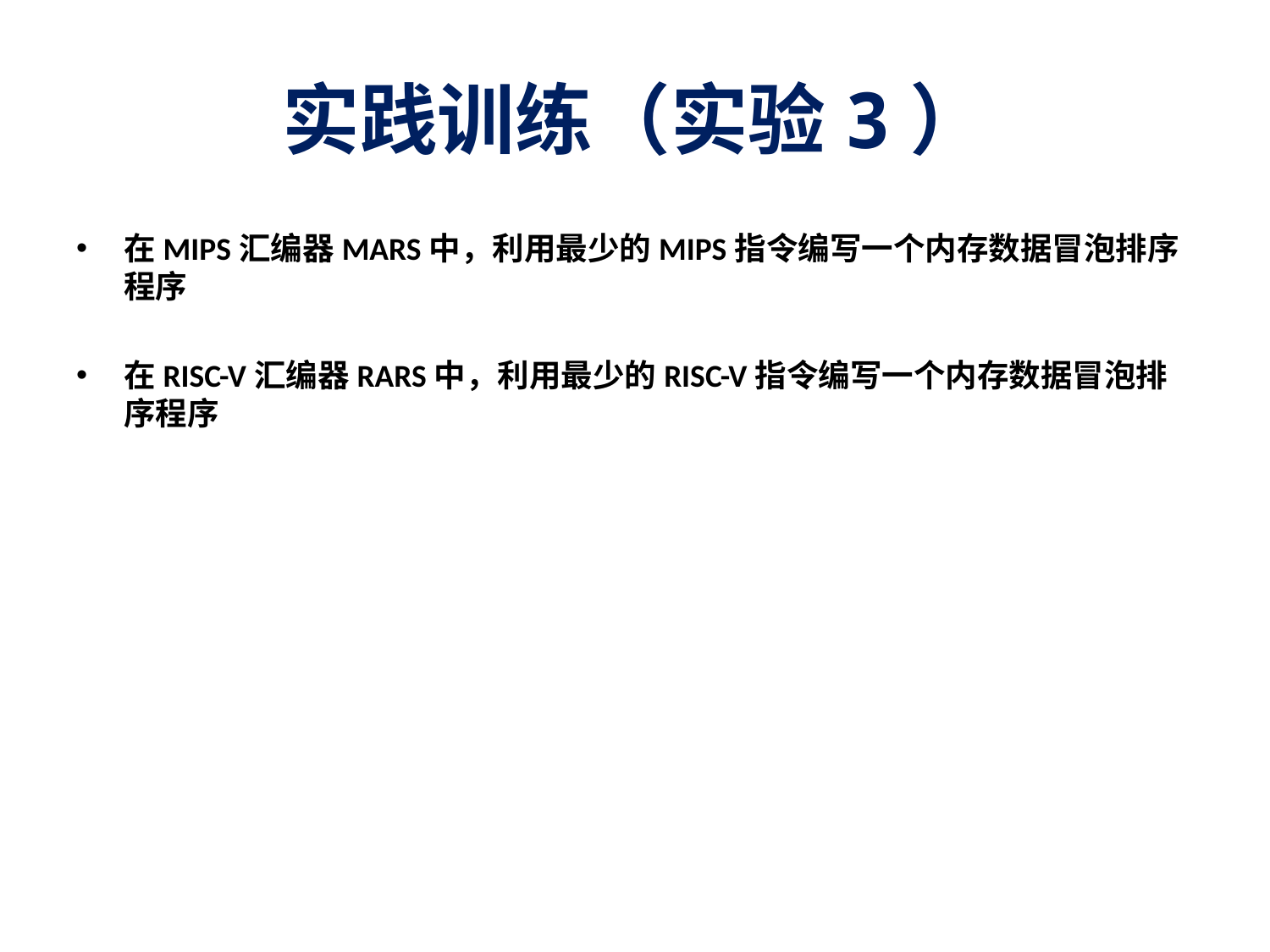

# 实践训练（实验3）
在MIPS汇编器MARS中，利用最少的MIPS指令编写一个内存数据冒泡排序程序

在RISC-V汇编器RARS中，利用最少的RISC-V指令编写一个内存数据冒泡排序程序